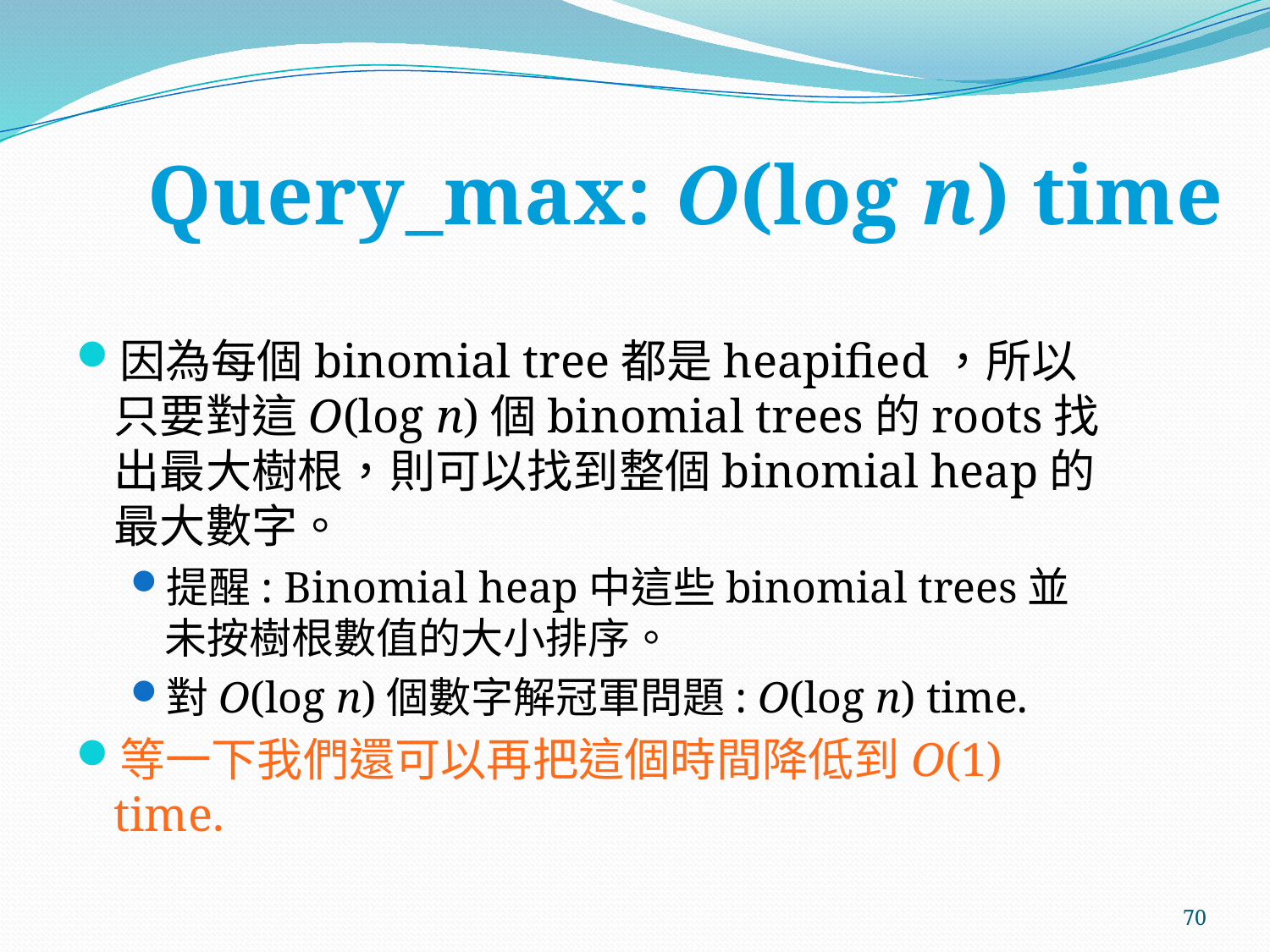

# Query_max: O(log n) time
因為每個binomial tree都是heapified，所以只要對這O(log n)個binomial trees的roots找出最大樹根，則可以找到整個binomial heap的最大數字。
提醒: Binomial heap中這些binomial trees並未按樹根數值的大小排序。
對O(log n)個數字解冠軍問題: O(log n) time.
等一下我們還可以再把這個時間降低到O(1) time.
70